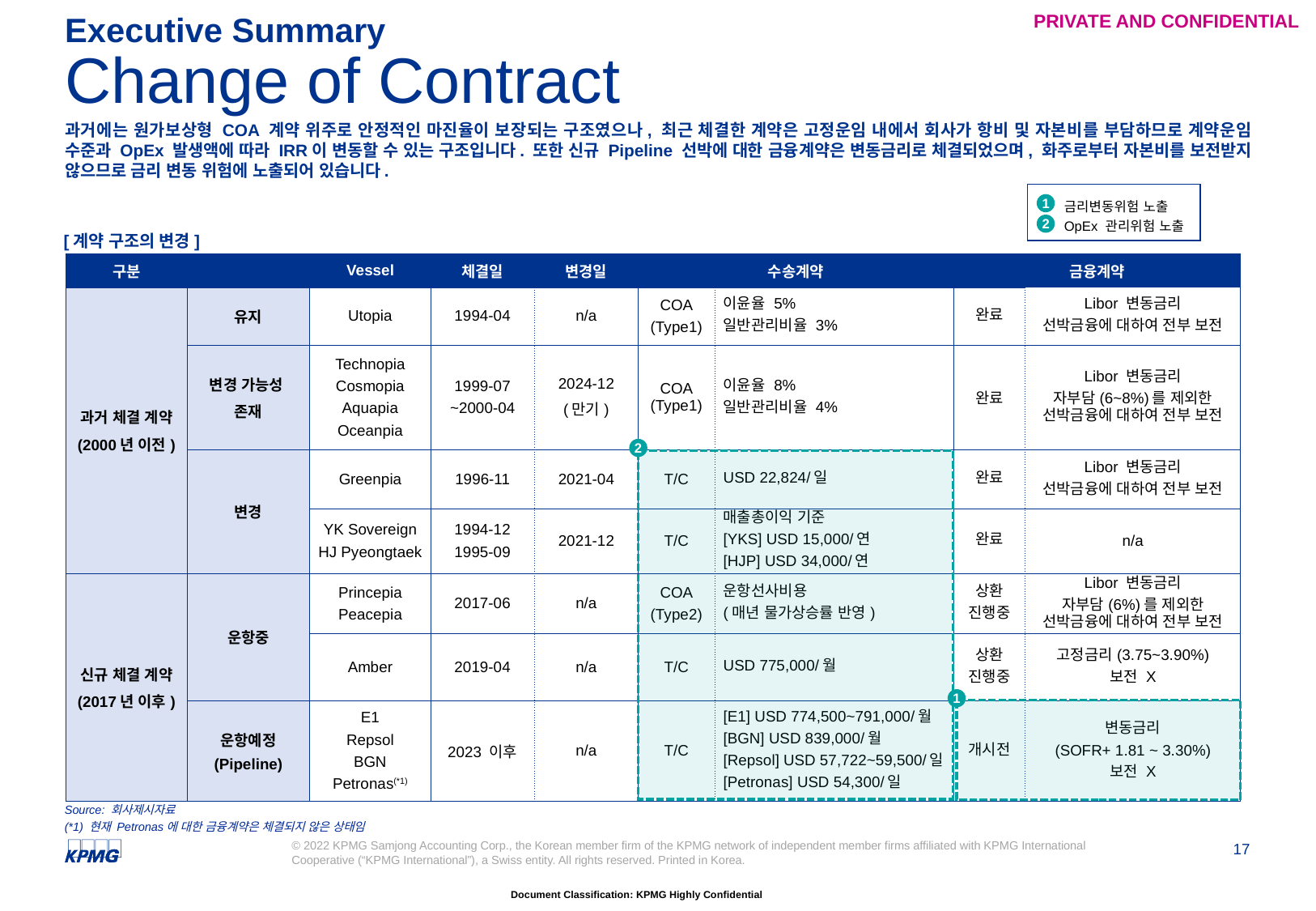

Executive Summary
# Change of Contract
과거에는 원가보상형 COA 계약 위주로 안정적인 마진율이 보장되는 구조였으나, 최근 체결한 계약은 고정운임 내에서 회사가 항비 및 자본비를 부담하므로 계약운임 수준과 OpEx 발생액에 따라 IRR이 변동할 수 있는 구조입니다. 또한 신규 Pipeline 선박에 대한 금융계약은 변동금리로 체결되었으며, 화주로부터 자본비를 보전받지 않으므로 금리 변동 위험에 노출되어 있습니다.

금리변동위험 노출
OpEx 관리위험 노출
1
2
[계약 구조의 변경]
| 구분 |  | Vessel | 체결일 | 변경일 | 수송계약 |  | 금융계약 |  |
| --- | --- | --- | --- | --- | --- | --- | --- | --- |
| 과거 체결 계약 (2000년 이전) | 유지 | Utopia | 1994-04 | n/a | COA (Type1) | 이윤율 5% 일반관리비율 3% | 완료 | Libor 변동금리 선박금융에 대하여 전부 보전 |
|  | 변경 가능성 존재 | Technopia Cosmopia Aquapia Oceanpia | 1999-07 ~2000-04 | 2024-12 (만기) | COA (Type1) | 이윤율 8% 일반관리비율 4% | 완료 | Libor 변동금리 자부담(6~8%)를 제외한 선박금융에 대하여 전부 보전 |
| 기존 계약 변경 | 변경 | Greenpia | 1996-11 | 2021-04 | T/C | USD 22,824/일 | 완료 | Libor 변동금리 선박금융에 대하여 전부 보전 |
|  |  | YK Sovereign HJ Pyeongtaek | 1994-12 1995-09 | 2021-12 | T/C | 매출총이익 기준 [YKS] USD 15,000/연 [HJP] USD 34,000/연 | 완료 | n/a |
| 신규 체결 계약 (2017년 이후) | 운항중 | Princepia Peacepia | 2017-06 | n/a | COA (Type2) | 운항선사비용 (매년 물가상승률 반영) | 상환 진행중 | Libor 변동금리 자부담(6%)를 제외한 선박금융에 대하여 전부 보전 |
|  |  | Amber | 2019-04 | n/a | T/C | USD 775,000/월 | 상환 진행중 | 고정금리(3.75~3.90%) 보전 X |
|  | 운항예정 (Pipeline) | E1 Repsol BGN Petronas(\*1) | 2023 이후 | n/a | T/C | [E1] USD 774,500~791,000/월 [BGN] USD 839,000/월 [Repsol] USD 57,722~59,500/일 [Petronas] USD 54,300/일 | 개시전 | 변동금리 (SOFR+ 1.81 ~ 3.30%) 보전 X |
2

1

Source: 회사제시자료
(*1) 현재 Petronas에 대한 금융계약은 체결되지 않은 상태임